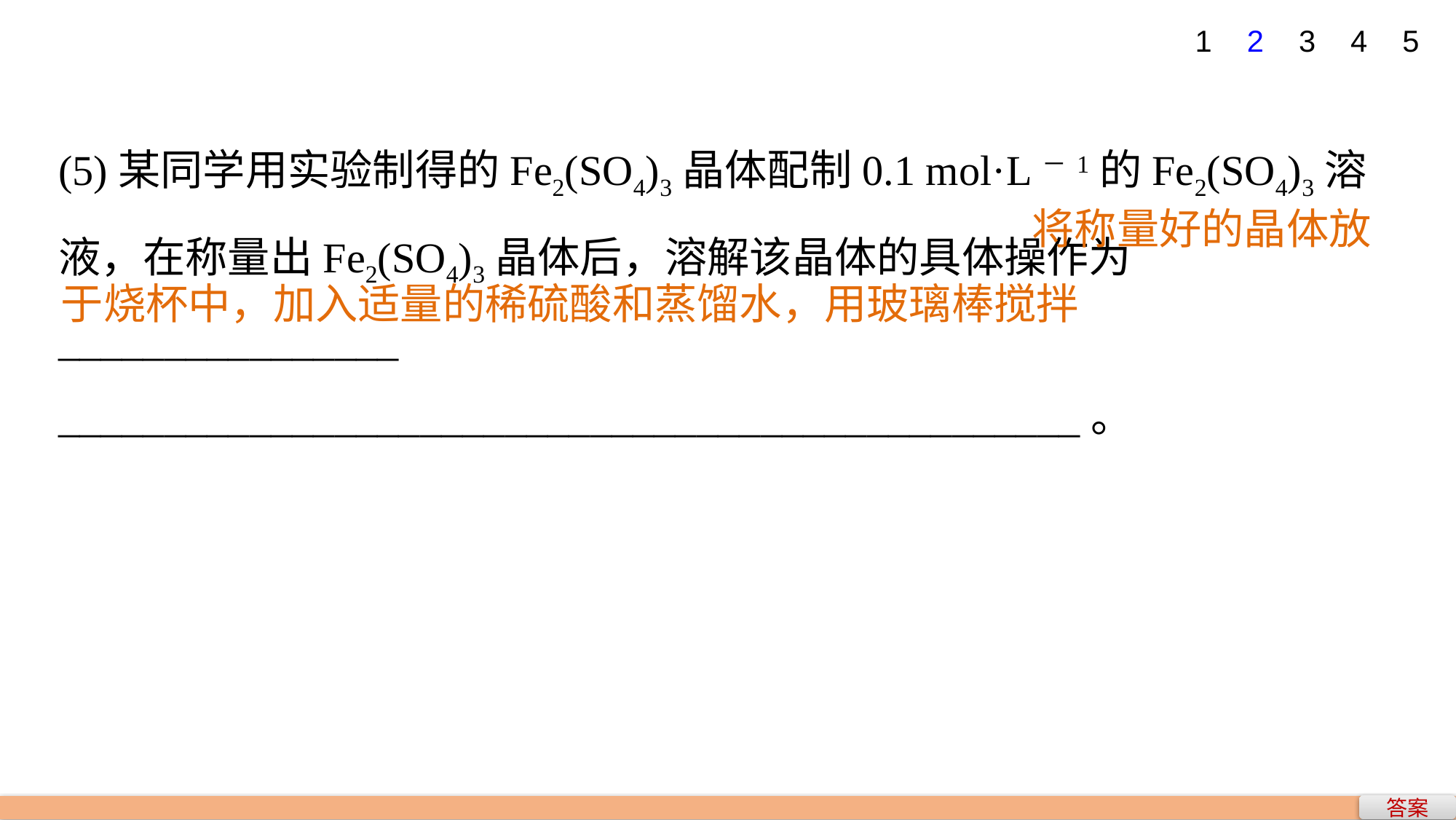

1
2
3
4
5
(5)某同学用实验制得的Fe2(SO4)3晶体配制0.1 mol·L－1的Fe2(SO4)3溶液，在称量出Fe2(SO4)3晶体后，溶解该晶体的具体操作为________________
________________________________________________。
将称量好的晶体放
于烧杯中，加入适量的稀硫酸和蒸馏水，用玻璃棒搅拌
答案